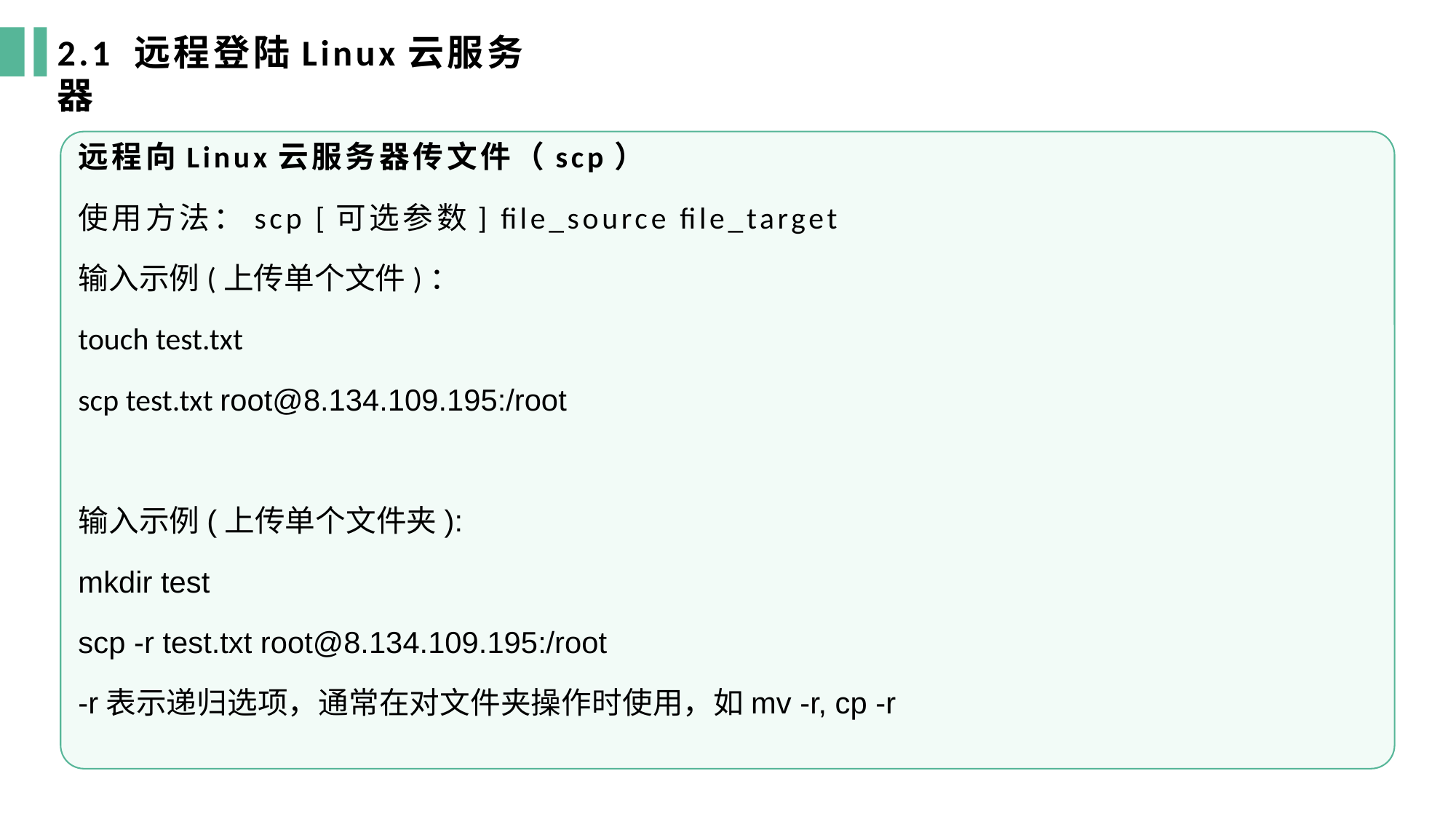

2.1 远程登陆Linux云服务器
远程向Linux云服务器传文件（scp）
使用方法：scp [可选参数] file_source file_target
输入示例(上传单个文件)：
touch test.txt
scp test.txt root@8.134.109.195:/root

输入示例(上传单个文件夹):
mkdir test
scp -r test.txt root@8.134.109.195:/root
-r表示递归选项，通常在对文件夹操作时使用，如mv -r, cp -r